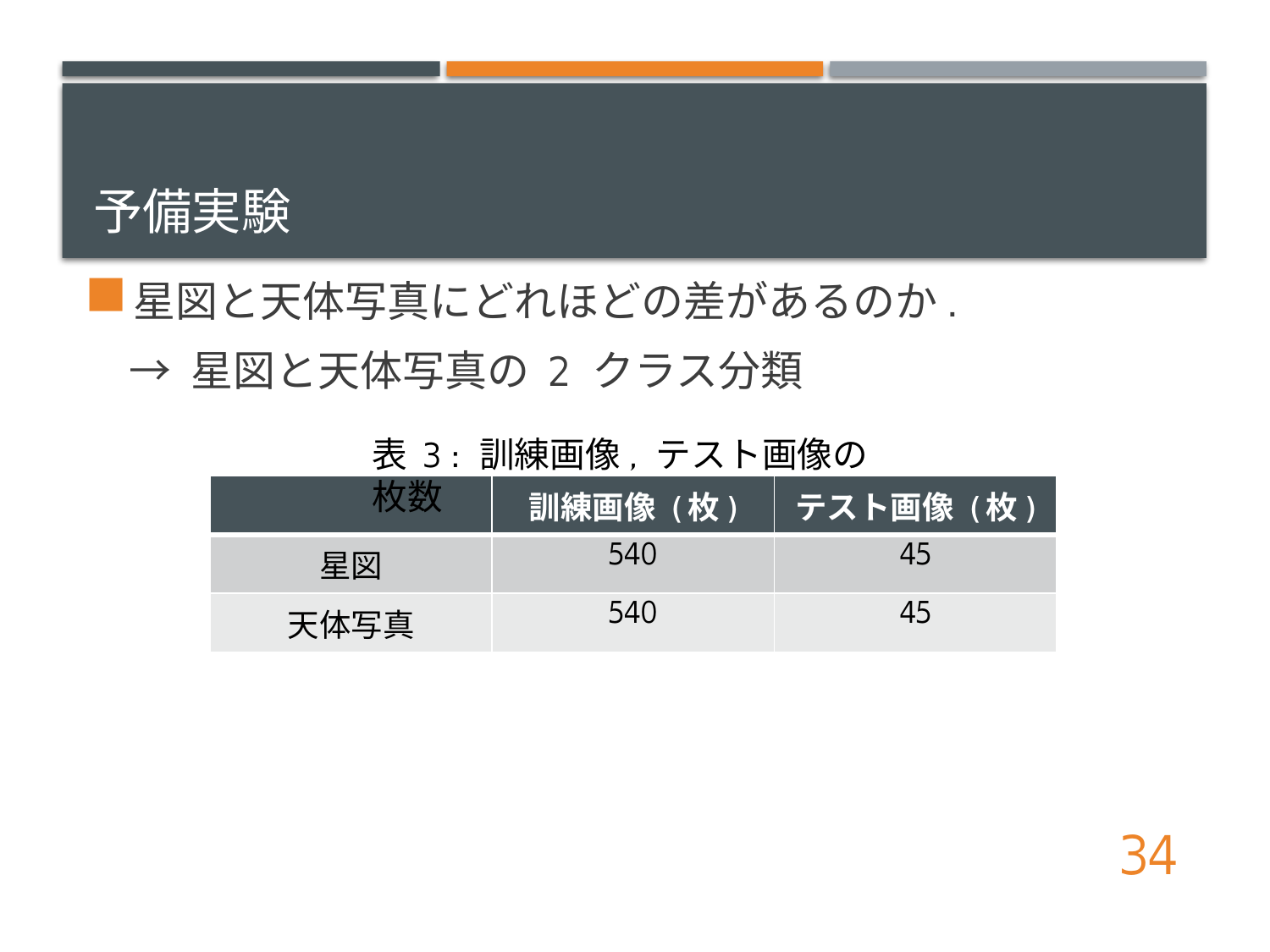

# 予備実験

星図と天体写真にどれほどの差があるのか.
    → 星図と天体写真の 2 クラス分類

表 3 : 訓練画像, テスト画像の枚数
|  | 訓練画像 (枚) | テスト画像 (枚) |
| --- | --- | --- |
| 星図 | 540 | 45 |
| 天体写真 | 540 | 45 |
34